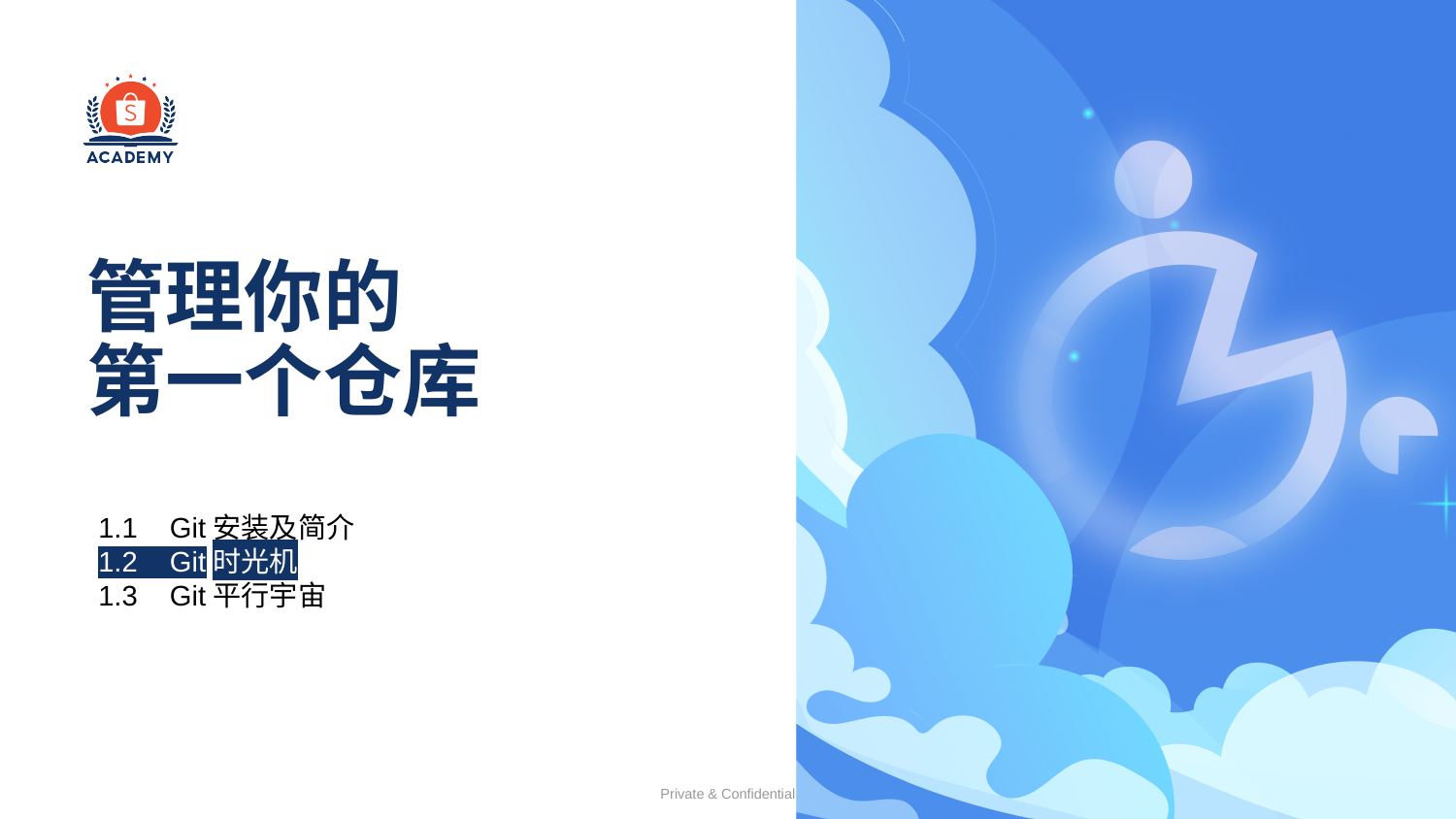

# 管理你的
第一个仓库
1.1    Git安装及简介
1.2    Git时光机
1.3    Git平行宇宙